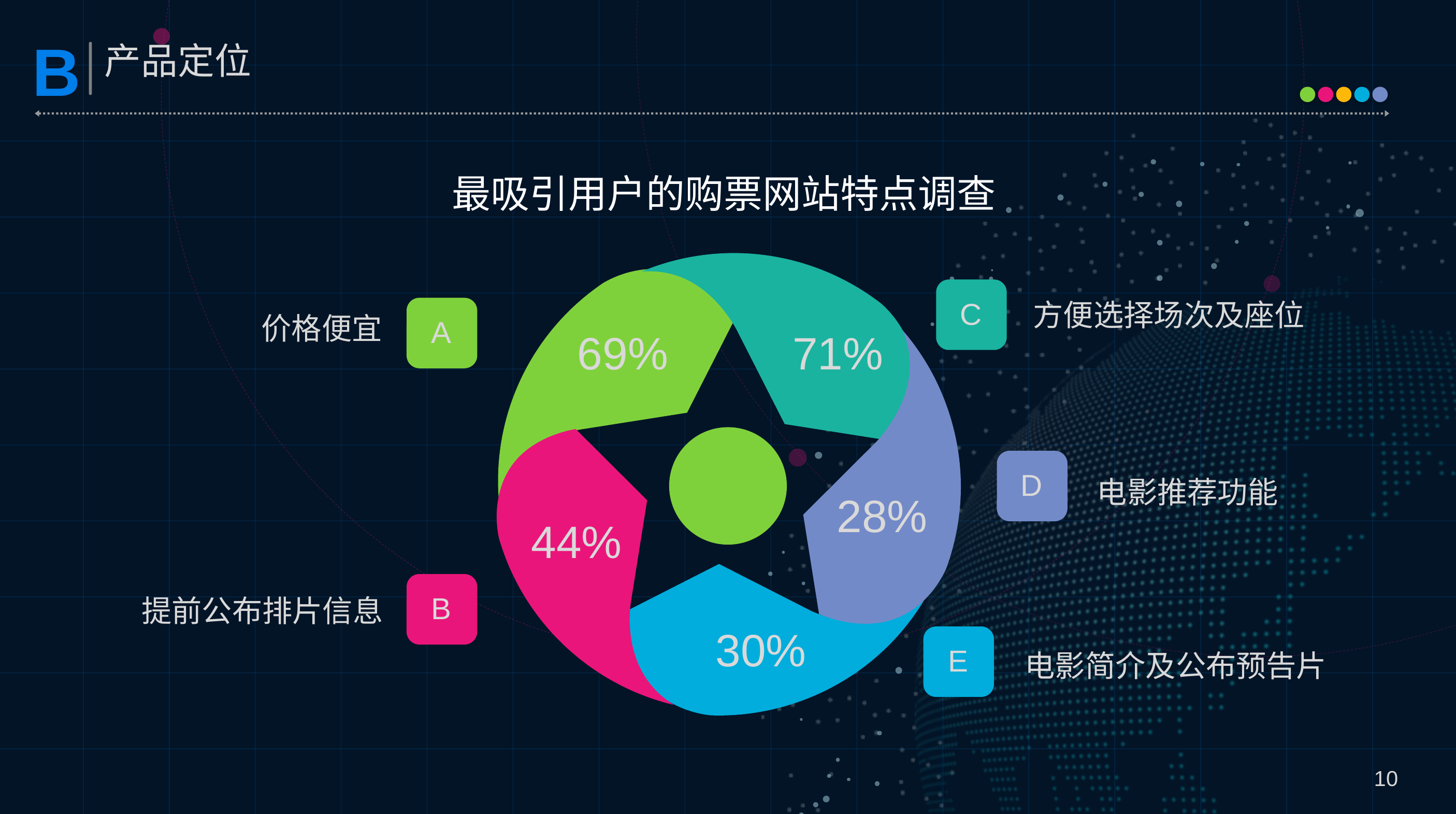

最吸引用户的购票网站特点调查

71%

69%

C
方便选择场次及座位

A
价格便宜

28%

44%

D
电影推荐功能

30%

B
提前公布排片信息

E
电影简介及公布预告片
10